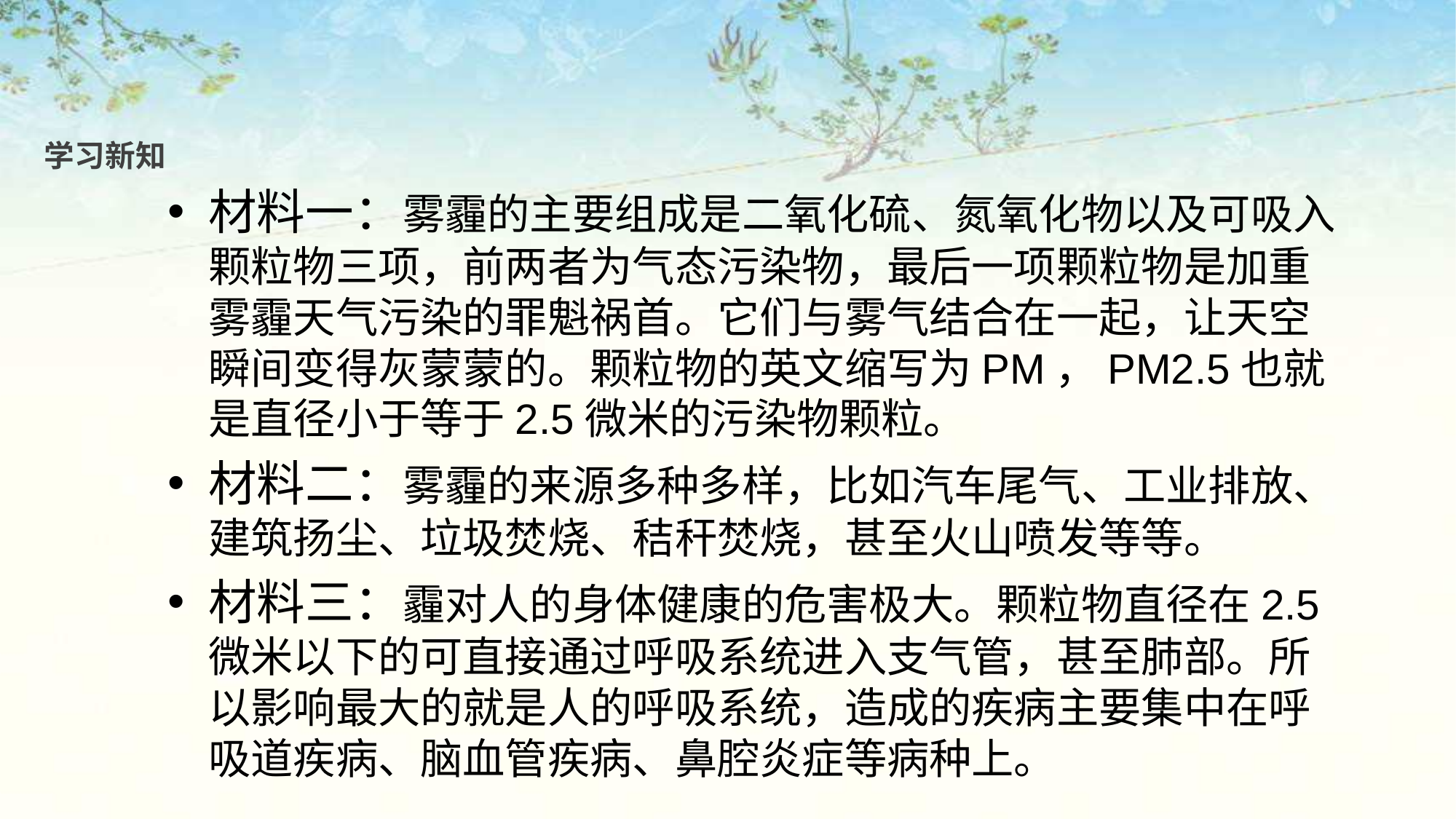

学习新知
材料一：雾霾的主要组成是二氧化硫、氮氧化物以及可吸入颗粒物三项，前两者为气态污染物，最后一项颗粒物是加重雾霾天气污染的罪魁祸首。它们与雾气结合在一起，让天空瞬间变得灰蒙蒙的。颗粒物的英文缩写为PM，PM2.5也就是直径小于等于2.5微米的污染物颗粒。
材料二：雾霾的来源多种多样，比如汽车尾气、工业排放、建筑扬尘、垃圾焚烧、秸秆焚烧，甚至火山喷发等等。
材料三：霾对人的身体健康的危害极大。颗粒物直径在2.5微米以下的可直接通过呼吸系统进入支气管，甚至肺部。所以影响最大的就是人的呼吸系统，造成的疾病主要集中在呼吸道疾病、脑血管疾病、鼻腔炎症等病种上。